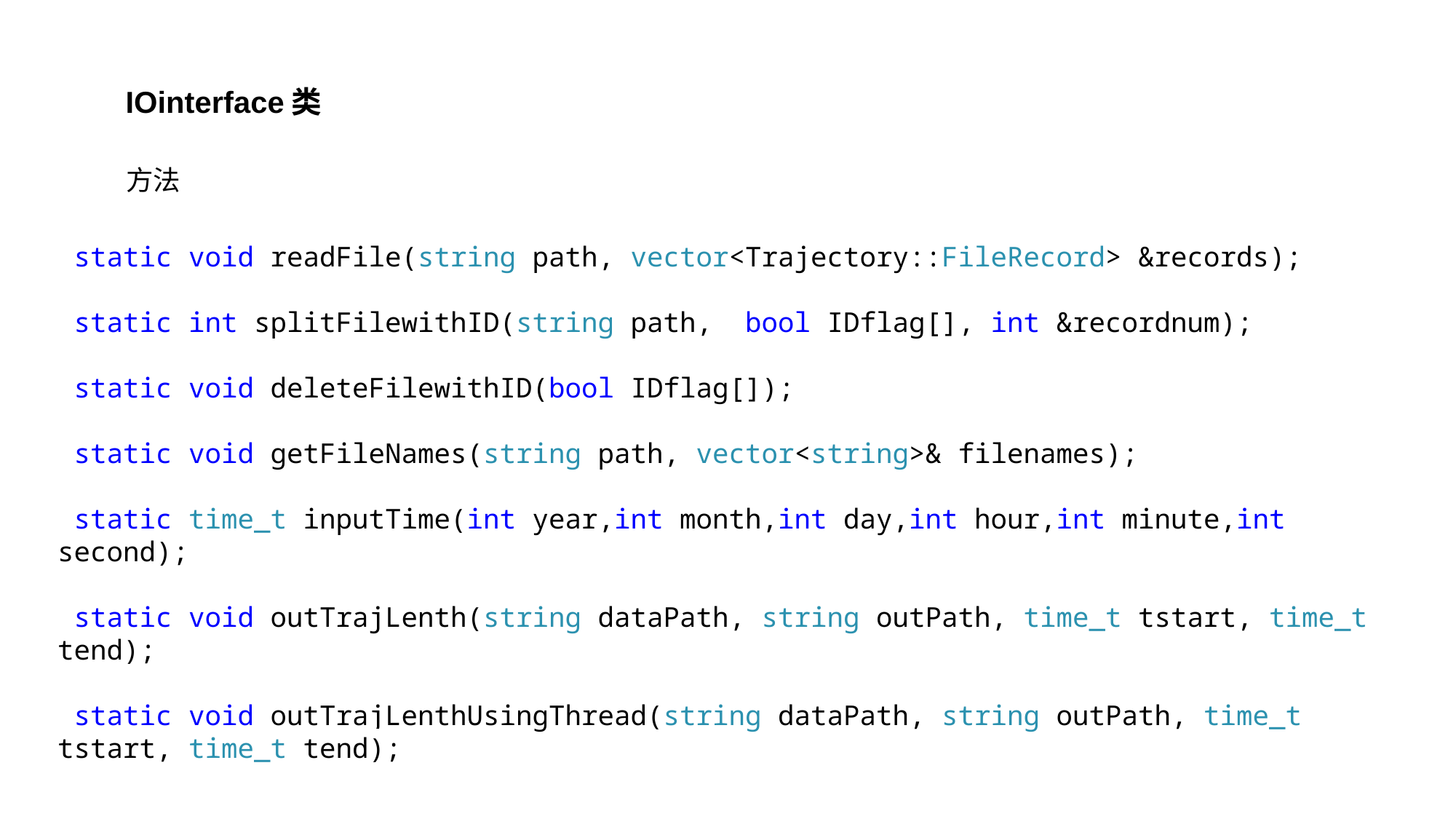

IOinterface类
方法
 static void readFile(string path, vector<Trajectory::FileRecord> &records);

 static int splitFilewithID(string path,  bool IDflag[], int &recordnum);

 static void deleteFilewithID(bool IDflag[]);

 static void getFileNames(string path, vector<string>& filenames);

 static time_t inputTime(int year,int month,int day,int hour,int minute,int second);

 static void outTrajLenth(string dataPath, string outPath, time_t tstart, time_t tend);

 static void outTrajLenthUsingThread(string dataPath, string outPath, time_t tstart, time_t tend);